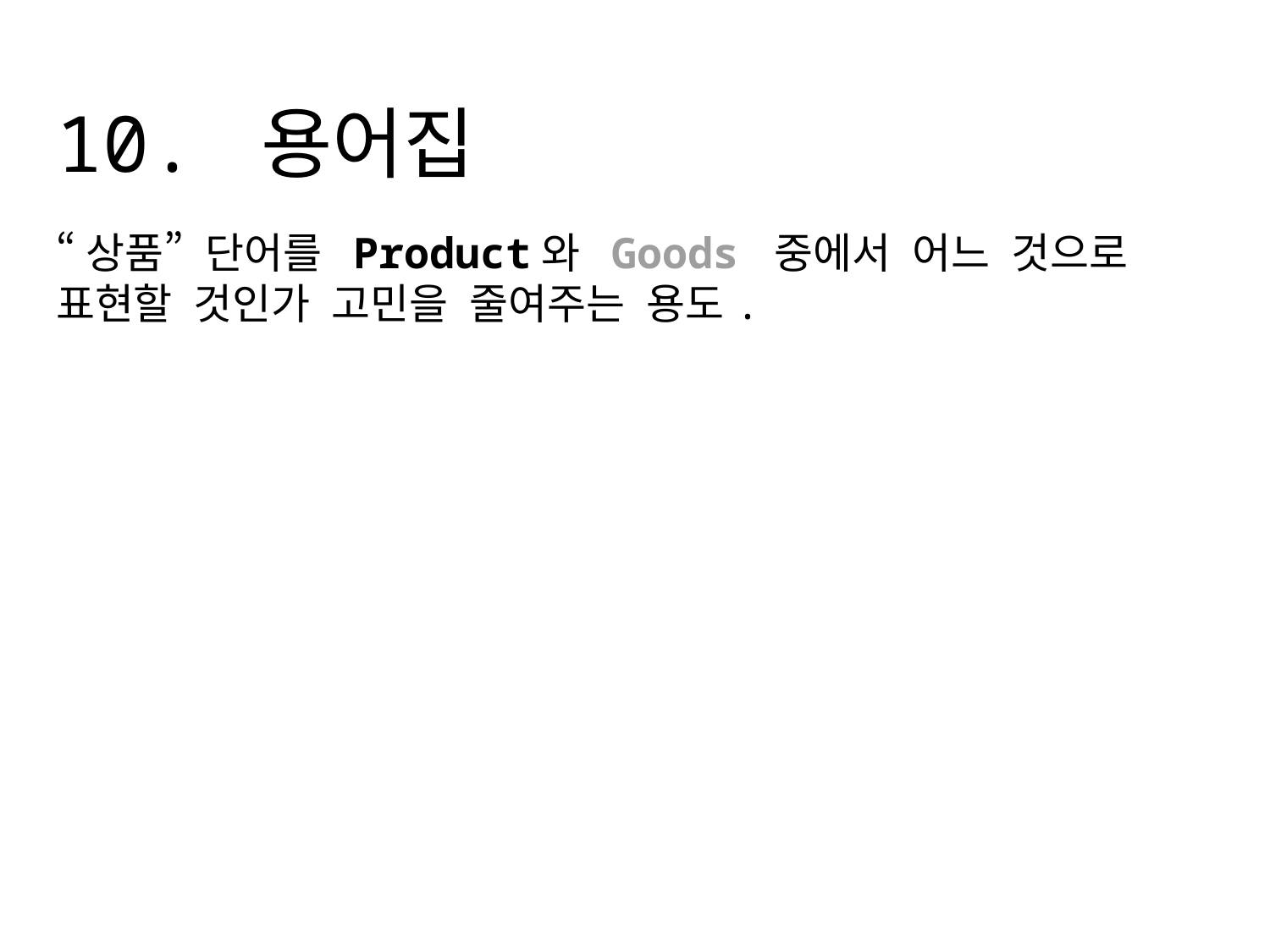

# 10. 용어집
“상품” 단어를 Product와 Goods 중에서 어느 것으로 표현할 것인가 고민을 줄여주는 용도.